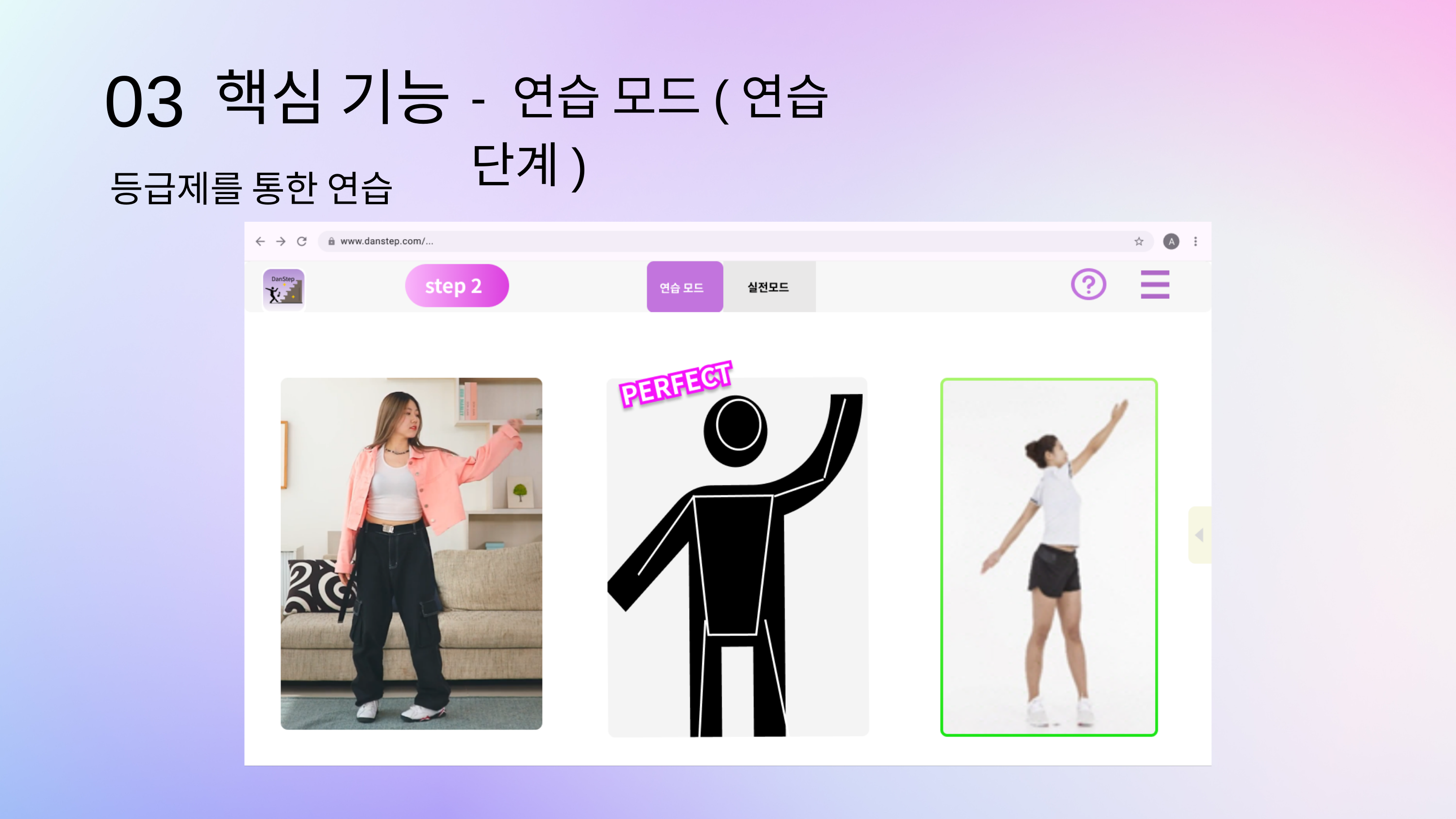

03
핵심 기능
- 연습 모드(연습 단계)
등급제를 통한 연습